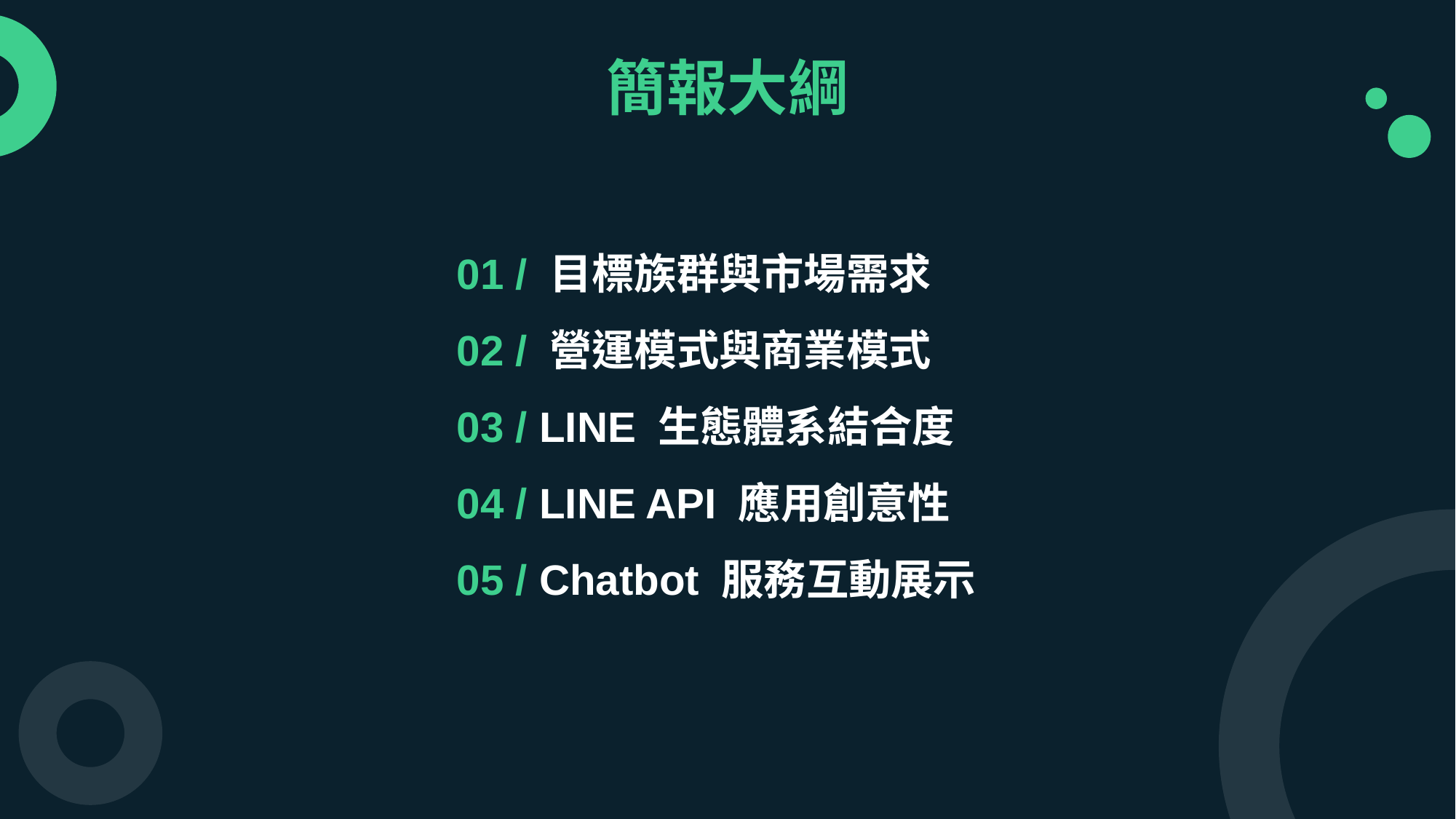

簡報大綱

01 / 目標族群與市場需求
02 / 營運模式與商業模式
03 / LINE 生態體系結合度
04 / LINE API 應用創意性
05 / Chatbot 服務互動展示